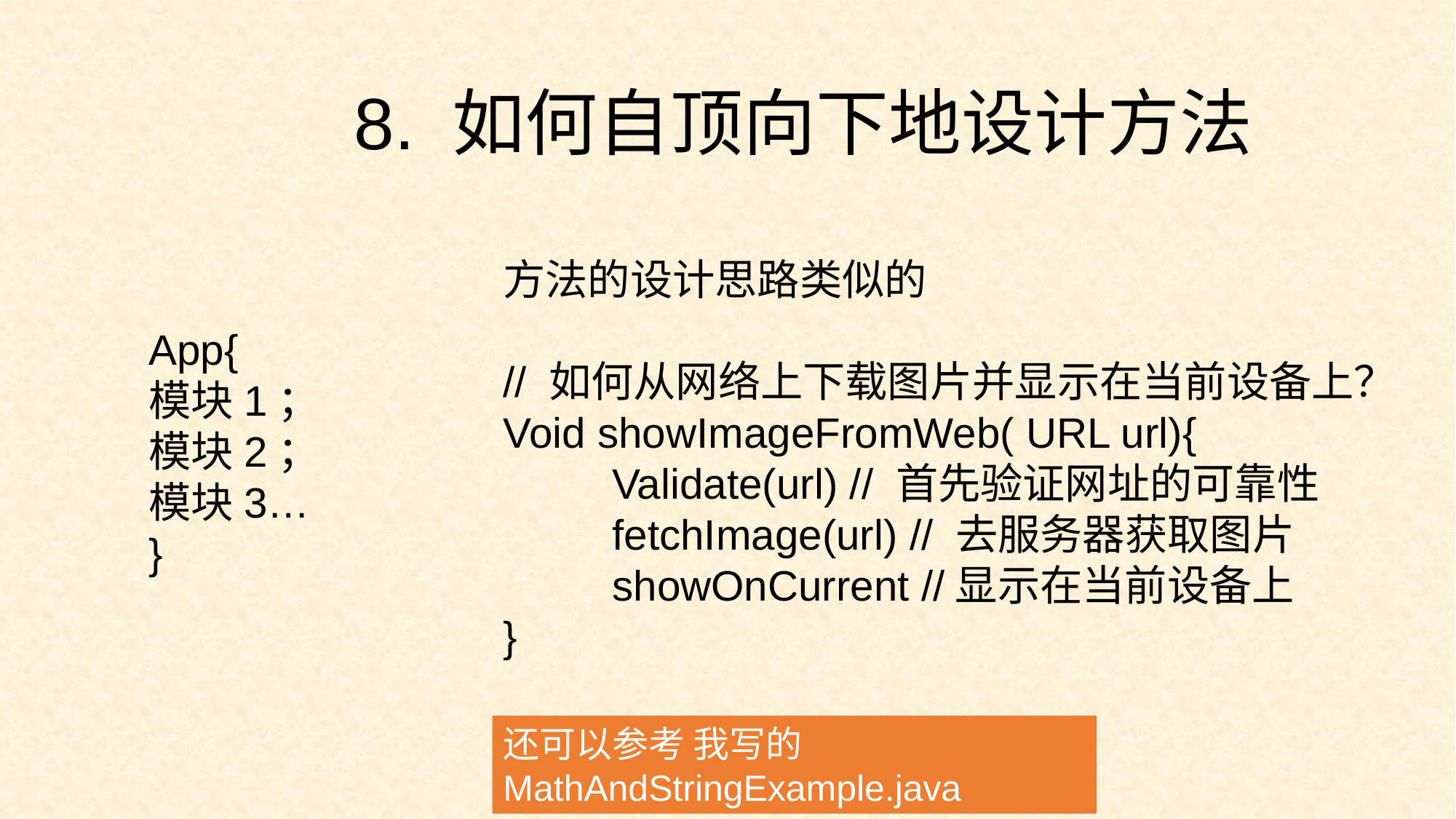

8. 如何自顶向下地设计方法
方法的设计思路类似的

// 如何从网络上下载图片并显示在当前设备上？
Void showImageFromWeb( URL url){
	Validate(url) // 首先验证网址的可靠性
	fetchImage(url) // 去服务器获取图片
	showOnCurrent //显示在当前设备上
}

App{
模块1；
模块2；
模块3…
}
还可以参考 我写的 MathAndStringExample.java